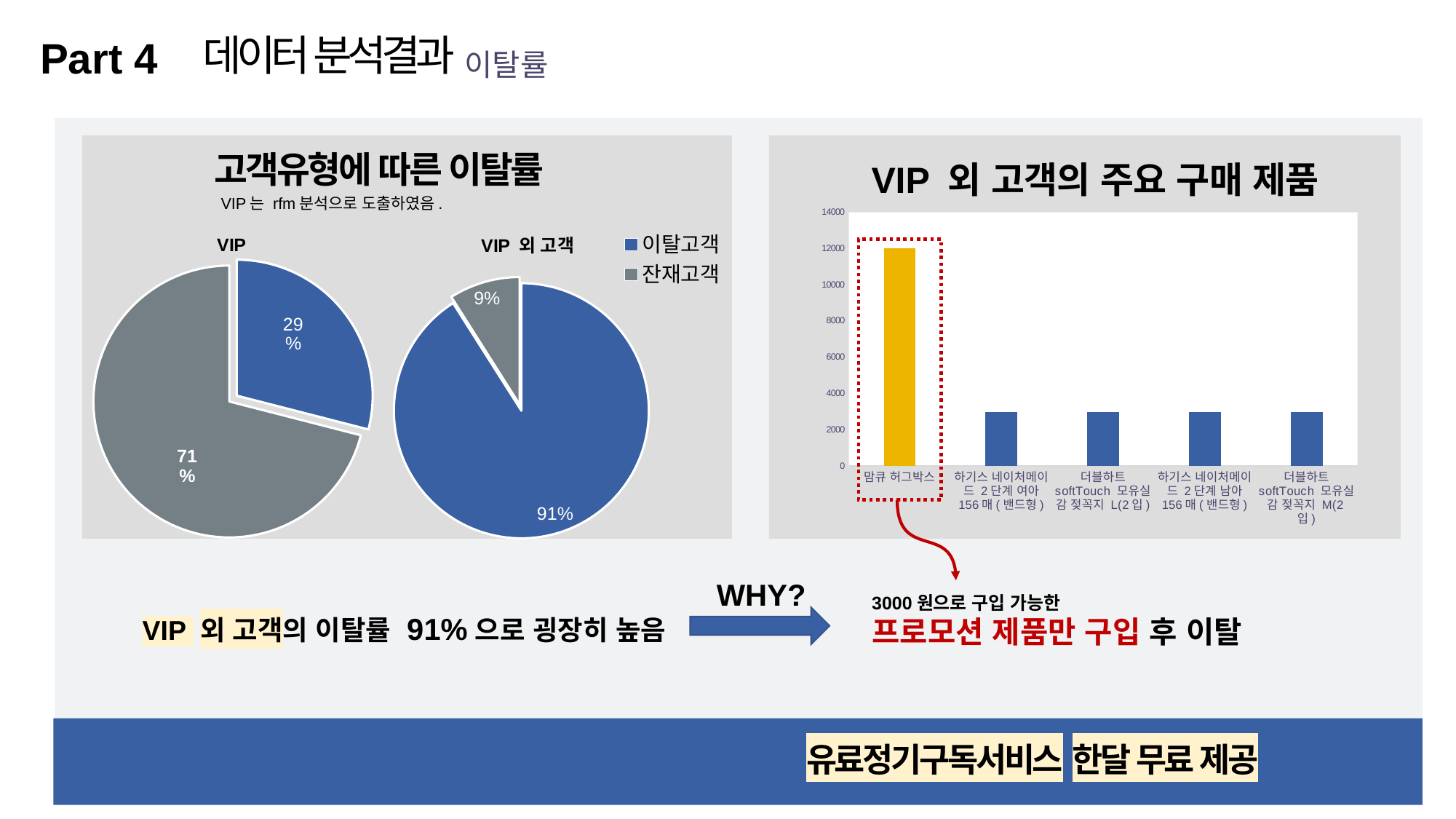

데이터 분석결과
Part 4
이탈률

고객유형에 따른 이탈률
 VIP는 rfm분석으로 도출하였음.

### Chart: VIP 외 고객

| Category | 고객유형 |
|---|---|
| 이탈고객 | 0.91 |
| 잔재고객 | 0.09 |

### Chart: VIP

| Category | 비율 |
|---|---|
| 잠재고객 | 0.29 |
| 이탈고객 | 0.71 |

### Chart: VIP 외 고객의 주요 구매 제품

| Category | 구매 |
|---|---|
| 맘큐 허그박스 | 12000.0 |
| 하기스 네이처메이드 2단계 여아 156매(밴드형) | 3000.0 |
| 더블하트 softTouch 모유실감 젖꼭지 L(2입) | 3000.0 |
| 하기스 네이처메이드 2단계 남아 156매(밴드형) | 3000.0 |
| 더블하트 softTouch 모유실감 젖꼭지 M(2입) | 3000.0 |
WHY?
3000원으로 구입 가능한
프로모션 제품만 구입 후 이탈
VIP 외 고객의 이탈률 91%으로 굉장히 높음

프로모션으로 유입된 고객을 재구매로 이끌어내지 못함 > 유료정기구독서비스 한달 무료 제공하여 구입 유도
13